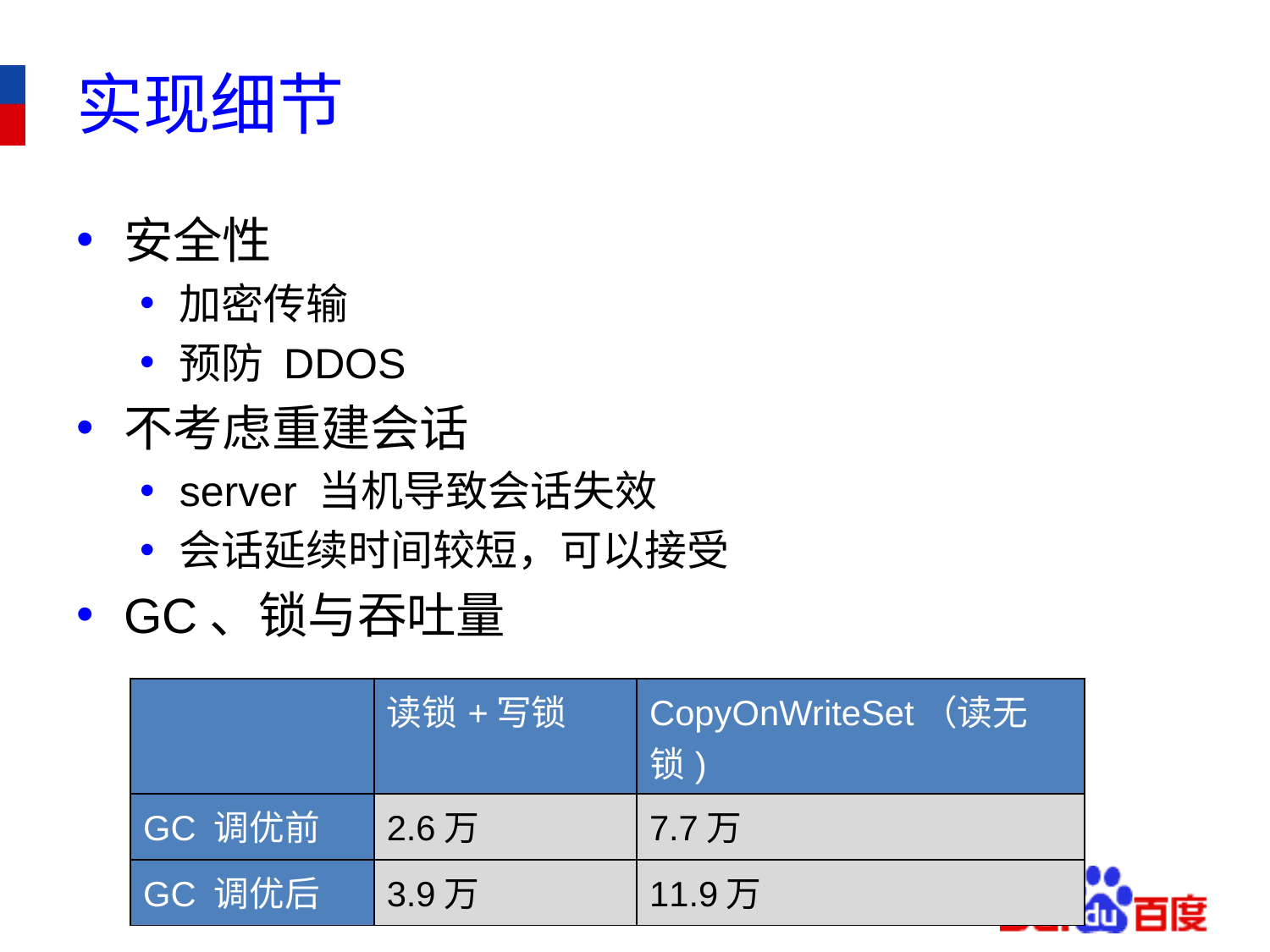

# 实现细节
安全性
加密传输
预防 DDOS
不考虑重建会话
server 当机导致会话失效
会话延续时间较短，可以接受
GC、锁与吞吐量

|  | 读锁+写锁 | CopyOnWriteSet（读无锁) |
| --- | --- | --- |
| GC 调优前 | 2.6万 | 7.7万 |
| GC 调优后 | 3.9万 | 11.9万 |